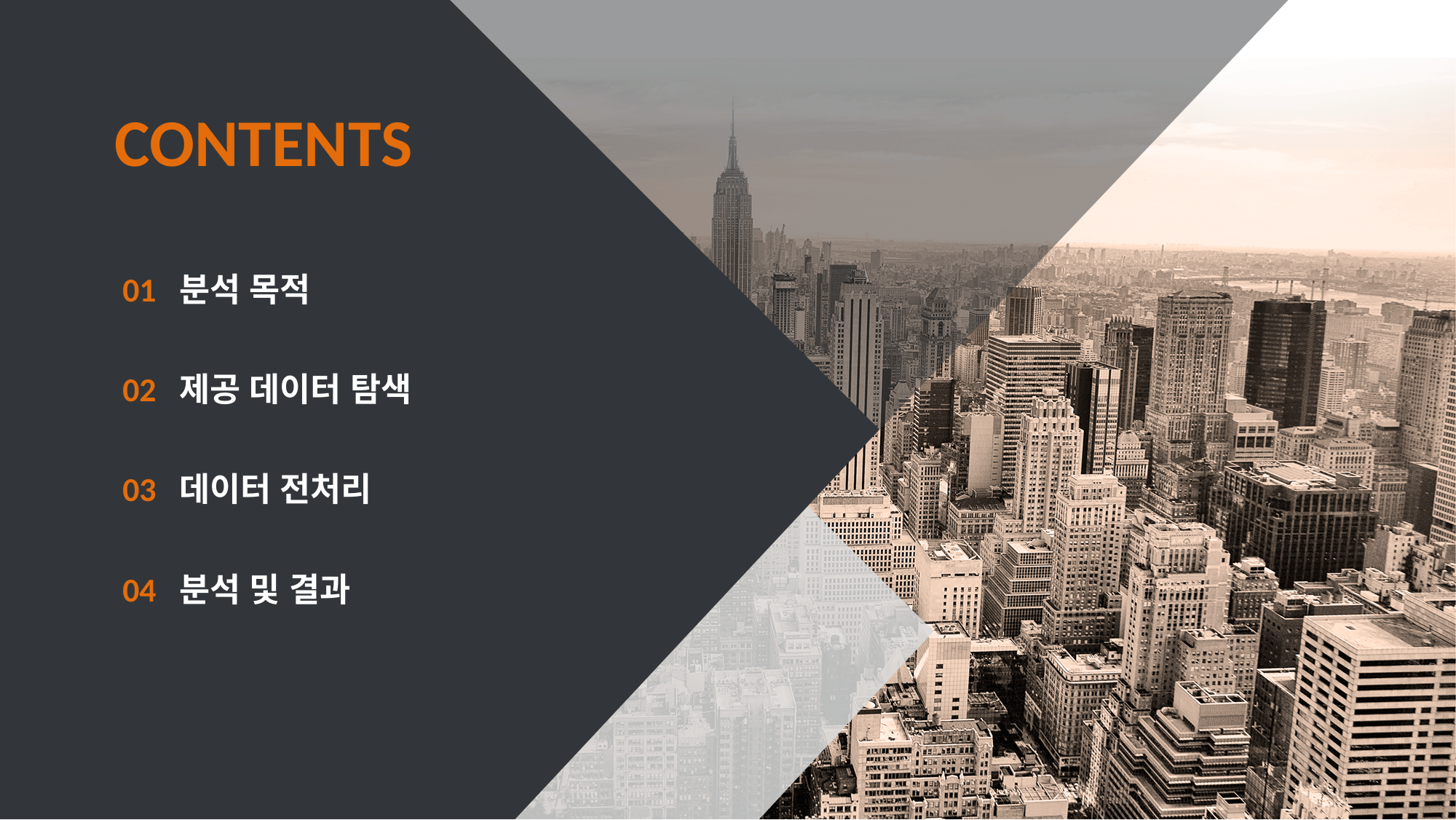

CONTENTS
01  분석 목적
02  제공 데이터 탐색
03  데이터 전처리
04  분석 및 결과